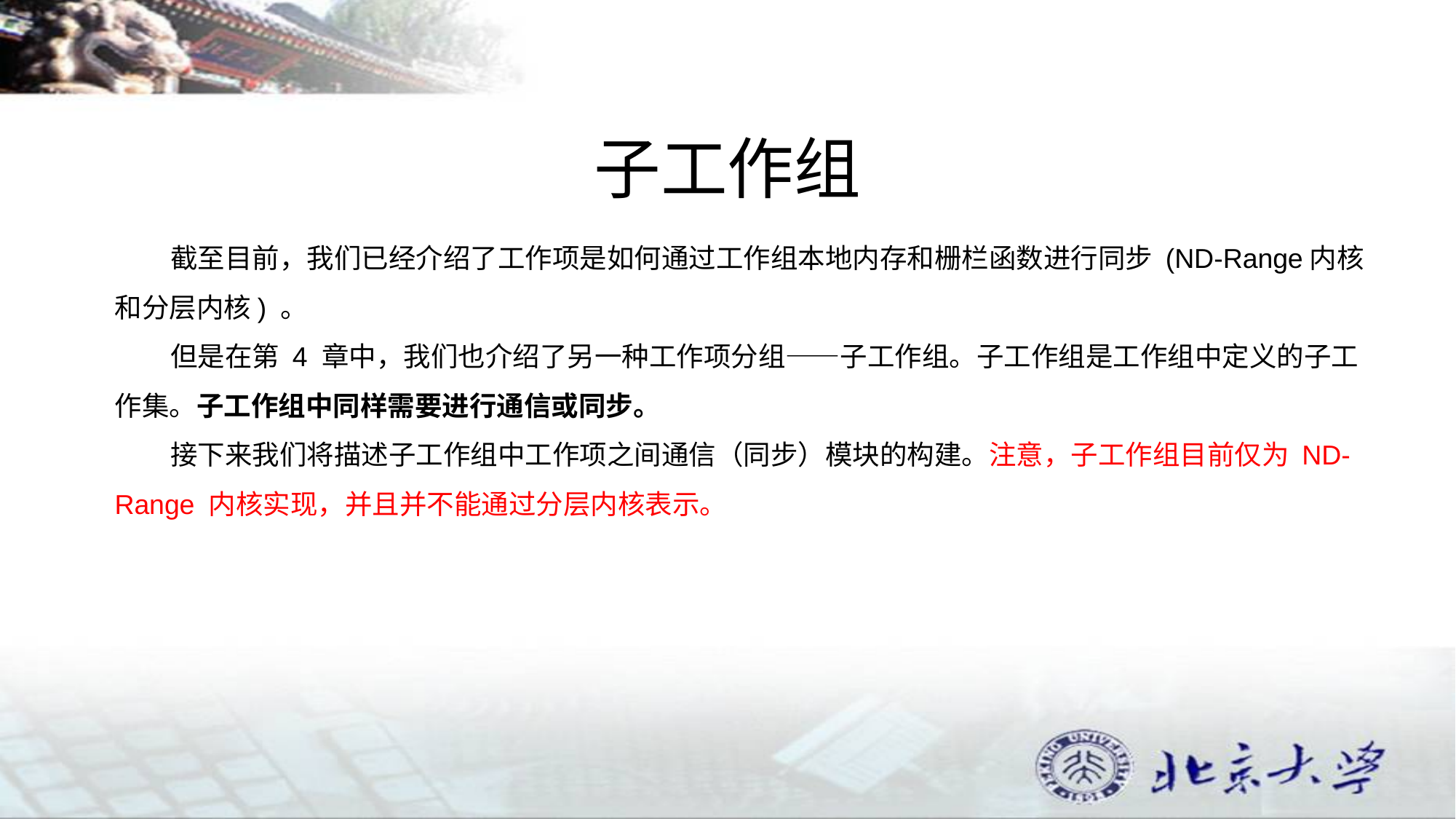

# 子工作组
        截至目前，我们已经介绍了工作项是如何通过工作组本地内存和栅栏函数进行同步 (ND-Range内核和分层内核) 。
        但是在第 4 章中，我们也介绍了另一种工作项分组——子工作组。子工作组是工作组中定义的子工作集。子工作组中同样需要进行通信或同步。
        接下来我们将描述子工作组中工作项之间通信（同步）模块的构建。注意，子工作组目前仅为 ND-Range 内核实现，并且并不能通过分层内核表示。